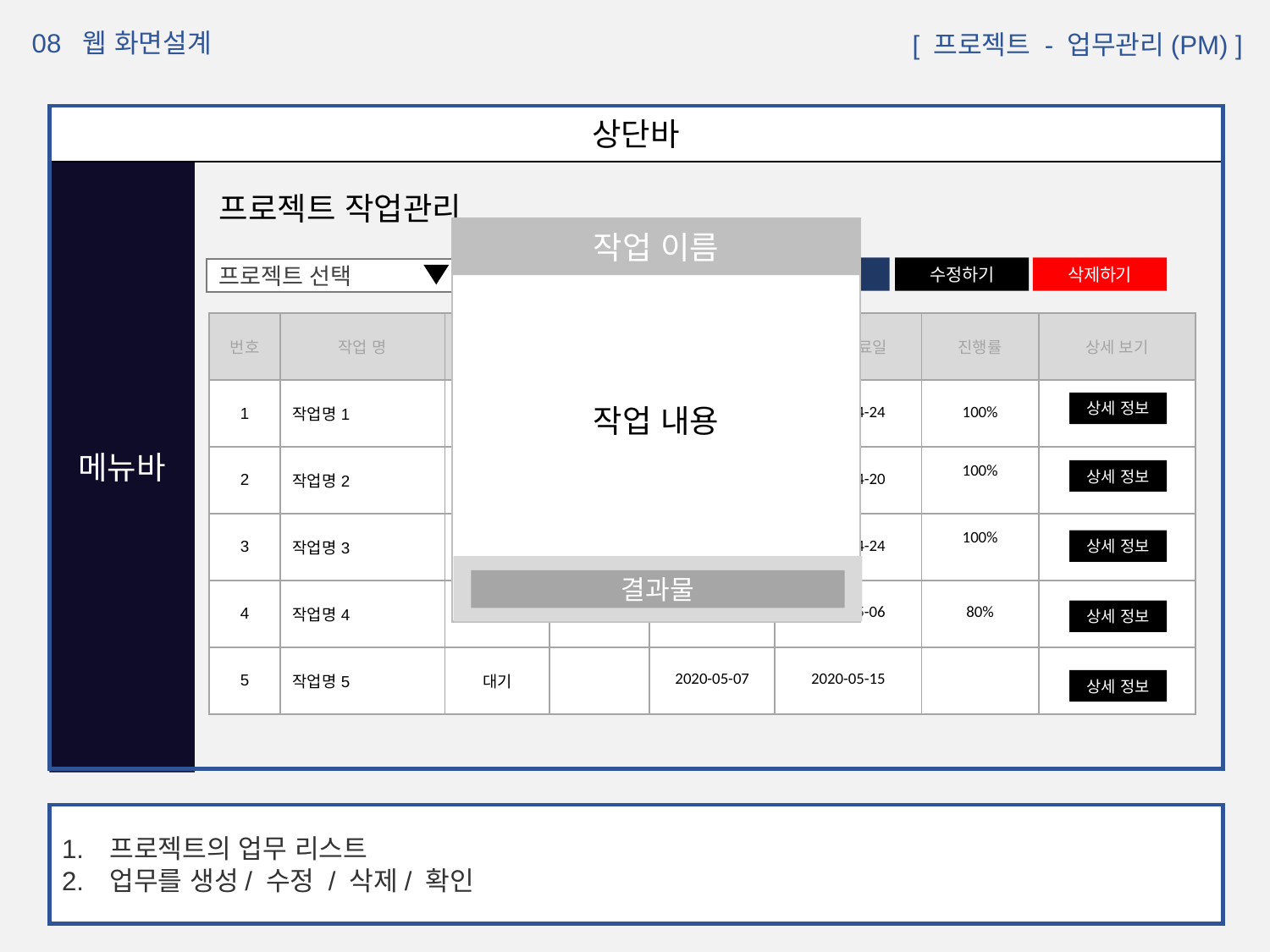

08  웹 화면설계
 [ 프로젝트 - 업무관리(PM) ]
상단바

메뉴바
프로젝트 작업관리
작업 내용
작업 이름

결과물
추가하기
수정하기
삭제하기
프로젝트 선택

| 번호 | 작업 명 | 상태 | 담당자 | 작업 시작일 | 작업 종료일 | 진행률 | 상세 보기 |
| --- | --- | --- | --- | --- | --- | --- | --- |
| 1 | 작업명1 | 완료 | 사원1 | 2020-04-18 | 2020-04-24 | 100% |  |
| 2 | 작업명2 | 완료 | 사원1 | 2020-04-18 | 2020-04-20 | 100% |  |
| 3 | 작업명3 | 완료 | 사원1 | 2020-04-21 | 2020-04-24 | 100% |  |
| 4 | 작업명4 | 지연 | 사원3 | 2020-04-25 | 2020-05-06 | 80% |  |
| 5 | 작업명5 | 대기 |  | 2020-05-07 | 2020-05-15 |  |  |
상세 정보
상세 정보
상세 정보
상세 정보
상세 정보
프로젝트의 업무 리스트
업무를 생성/ 수정 / 삭제/ 확인